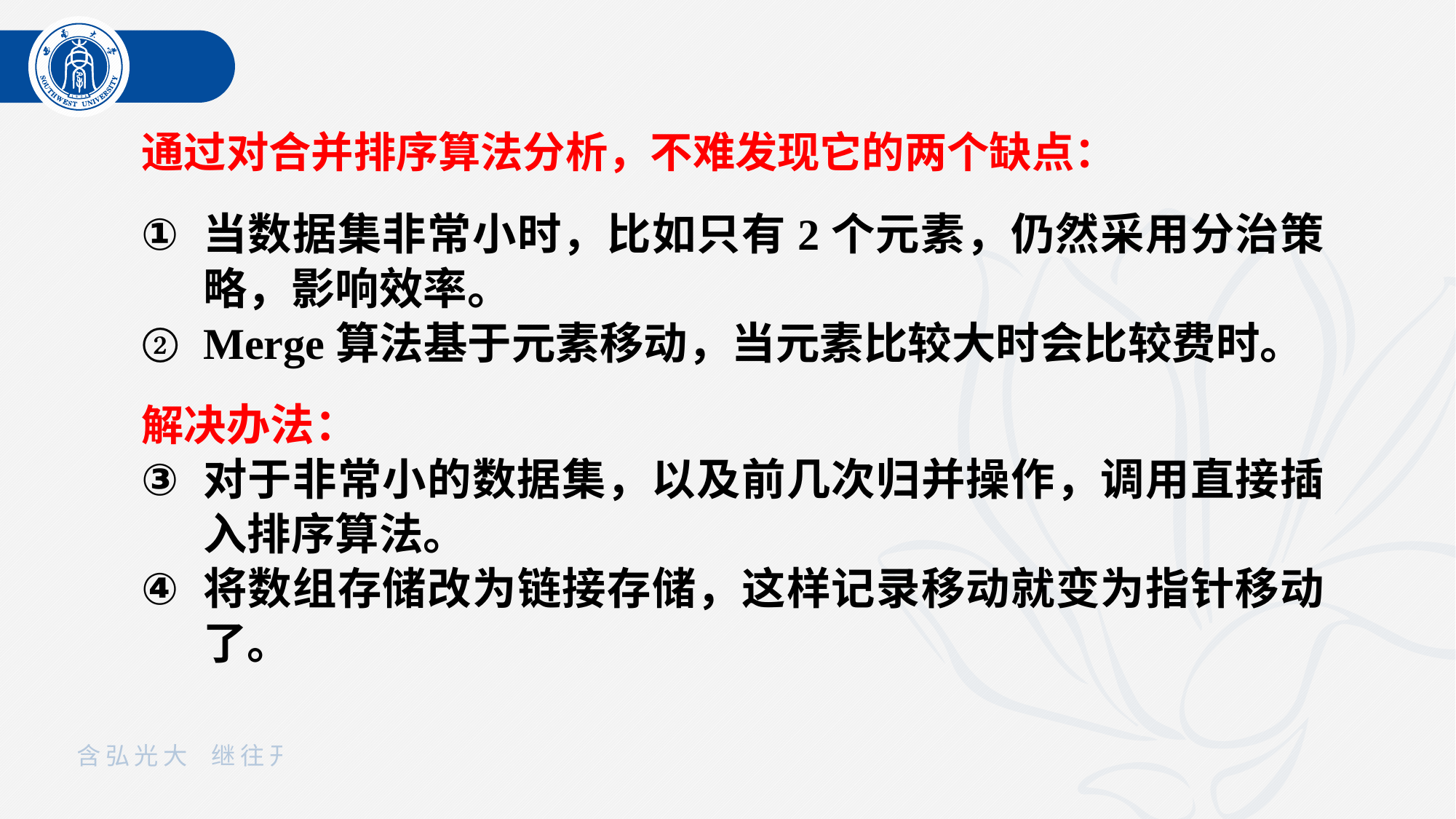

通过对合并排序算法分析，不难发现它的两个缺点：
当数据集非常小时，比如只有2个元素，仍然采用分治策略，影响效率。
Merge算法基于元素移动，当元素比较大时会比较费时。
解决办法：
对于非常小的数据集，以及前几次归并操作，调用直接插入排序算法。
将数组存储改为链接存储，这样记录移动就变为指针移动了。